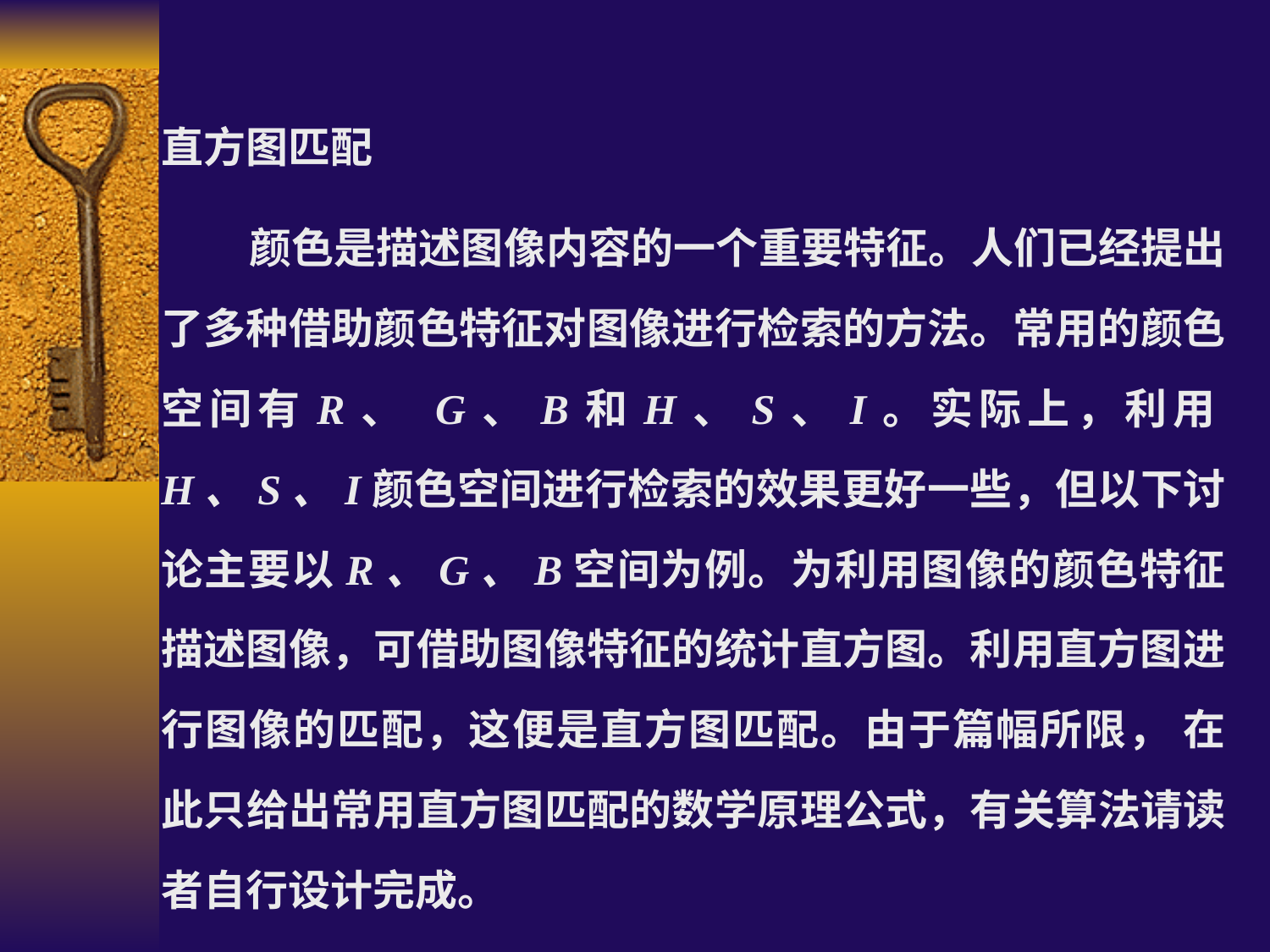

直方图匹配
        颜色是描述图像内容的一个重要特征。人们已经提出了多种借助颜色特征对图像进行检索的方法。常用的颜色空间有R、 G、B和H、S、I。实际上，利用H、S、I颜色空间进行检索的效果更好一些，但以下讨论主要以R、G、B空间为例。为利用图像的颜色特征描述图像，可借助图像特征的统计直方图。利用直方图进行图像的匹配，这便是直方图匹配。由于篇幅所限， 在此只给出常用直方图匹配的数学原理公式，有关算法请读者自行设计完成。